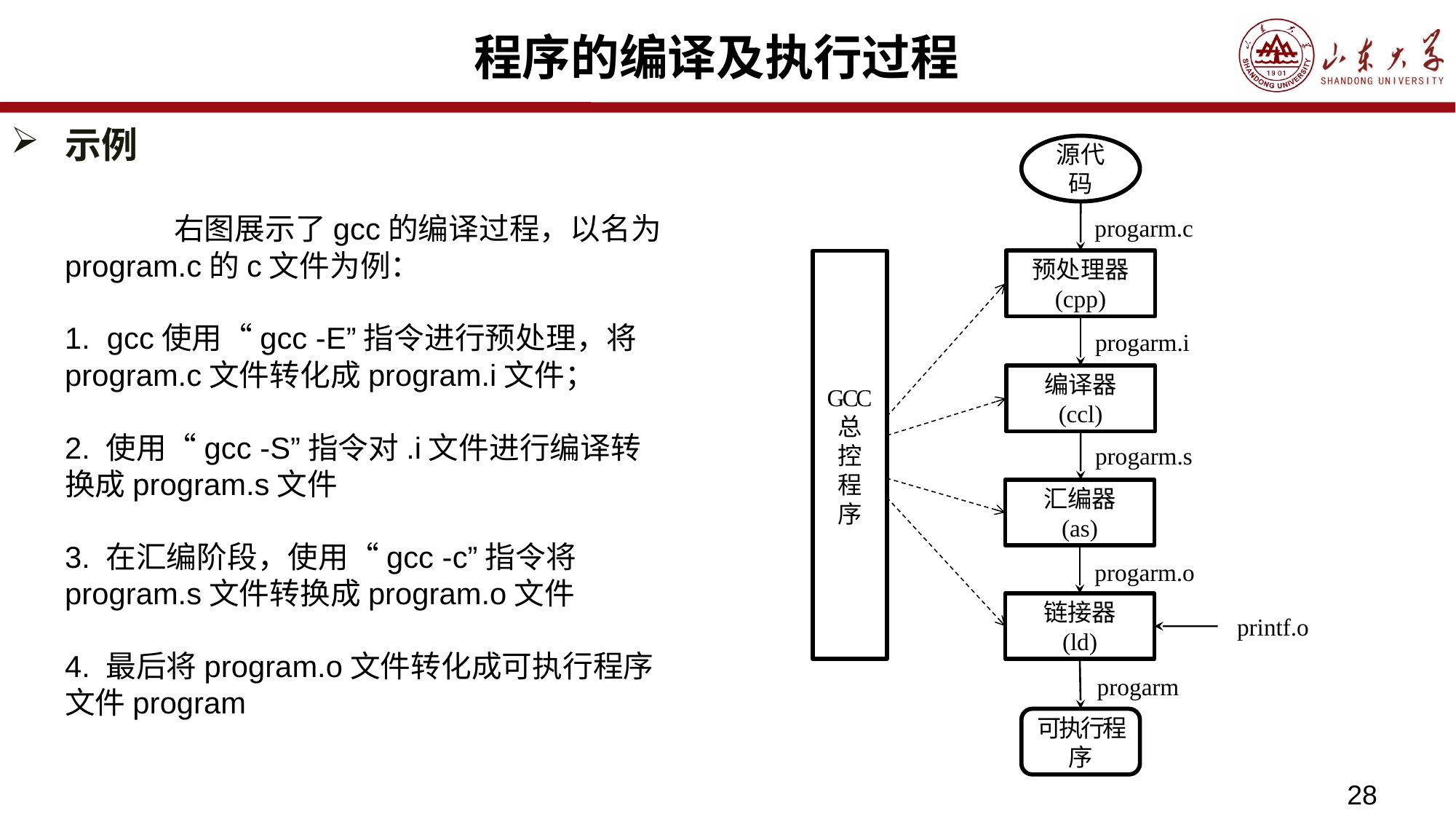

# 程序的编译及执行过程
示例

源代码
progarm.c
GCC
总
控
程
序
预处理器
(cpp)
progarm.i
编译器
(ccl)
progarm.s
汇编器
(as)
progarm.o
链接器
(ld)
printf.o
progarm
可执行程序
	右图展示了gcc的编译过程，以名为program.c的c文件为例：

1.  gcc使用“gcc -E”指令进行预处理，将program.c文件转化成program.i文件；

2. 使用“gcc -S”指令对.i文件进行编译转   换成program.s文件

3. 在汇编阶段，使用“gcc -c”指令将program.s文件转换成program.o文件

4. 最后将program.o文件转化成可执行程序文件program
28